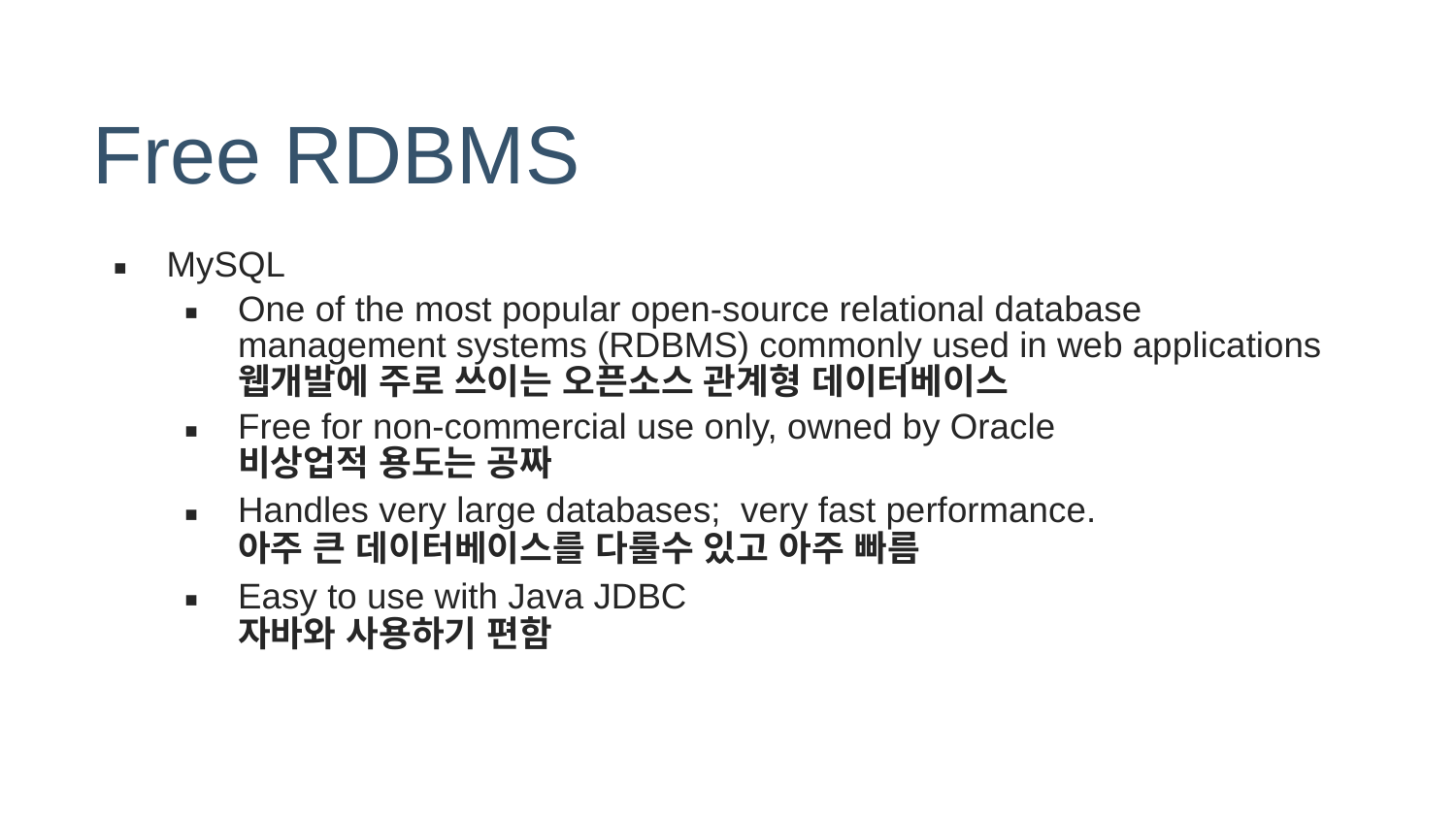

# Free RDBMS
MySQL
One of the most popular open-source relational database management systems (RDBMS) commonly used in web applications
웹개발에 주로 쓰이는 오픈소스 관계형 데이터베이스
Free for non-commercial use only, owned by Oracle
비상업적 용도는 공짜
Handles very large databases;  very fast performance.
아주 큰 데이터베이스를 다룰수 있고 아주 빠름
Easy to use with Java JDBC
자바와 사용하기 편함